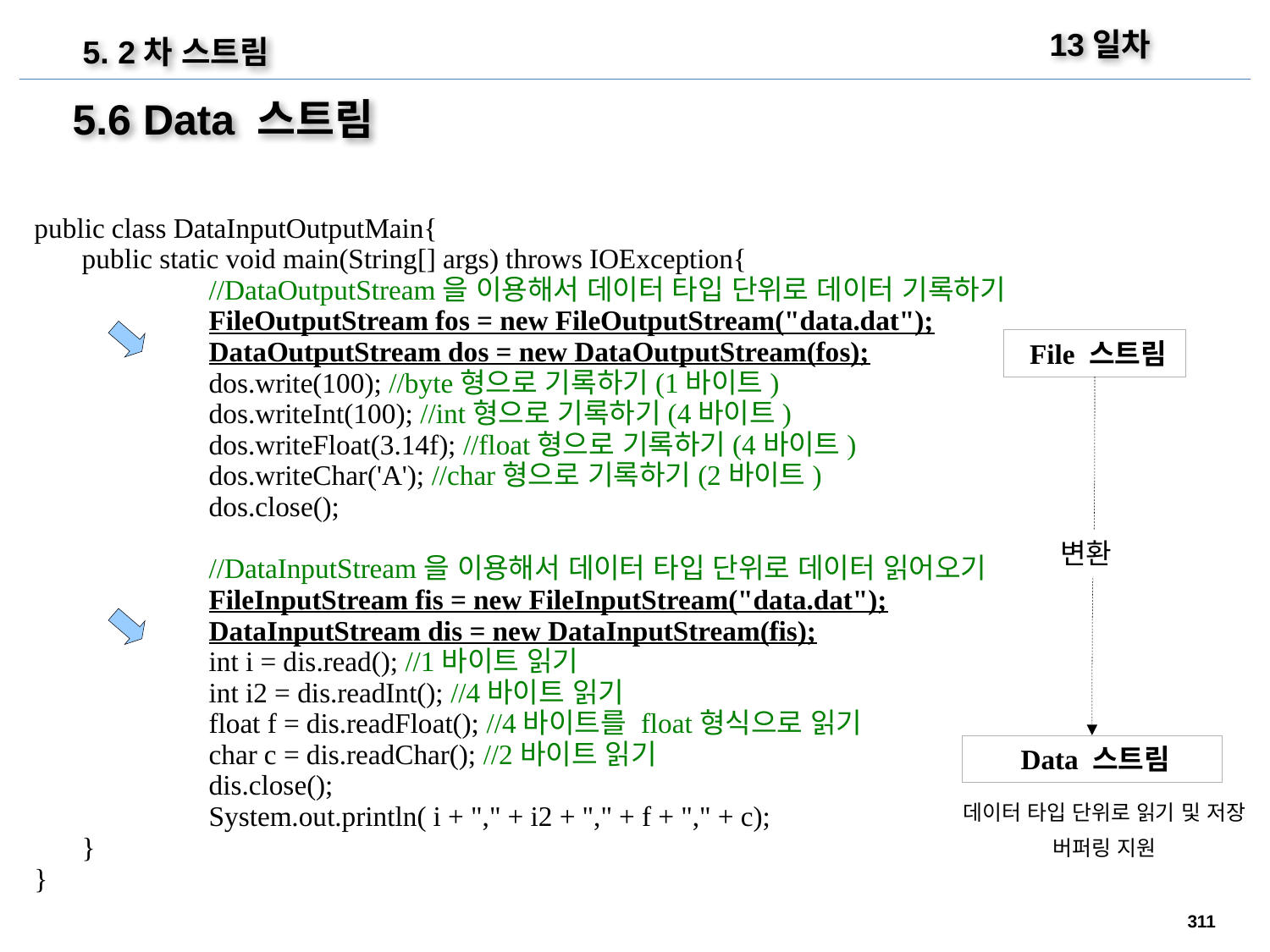

13일차
5. 2차 스트림
5.6 Data 스트림
public class DataInputOutputMain{
	public static void main(String[] args) throws IOException{
		//DataOutputStream을 이용해서 데이터 타입 단위로 데이터 기록하기
		FileOutputStream fos = new FileOutputStream("data.dat");
		DataOutputStream dos = new DataOutputStream(fos);
		dos.write(100); //byte형으로 기록하기(1바이트)
		dos.writeInt(100); //int형으로 기록하기(4바이트)
		dos.writeFloat(3.14f); //float형으로 기록하기(4바이트)
		dos.writeChar('A'); //char형으로 기록하기(2바이트)
		dos.close();

		//DataInputStream을 이용해서 데이터 타입 단위로 데이터 읽어오기
		FileInputStream fis = new FileInputStream("data.dat");
		DataInputStream dis = new DataInputStream(fis);
		int i = dis.read(); //1바이트 읽기
		int i2 = dis.readInt(); //4바이트 읽기
		float f = dis.readFloat(); //4바이트를 float형식으로 읽기
		char c = dis.readChar(); //2바이트 읽기
		dis.close();
		System.out.println( i + "," + i2 + "," + f + "," + c);
	}
}

File 스트림
변환

Data 스트림
데이터 타입 단위로 읽기 및 저장
버퍼링 지원